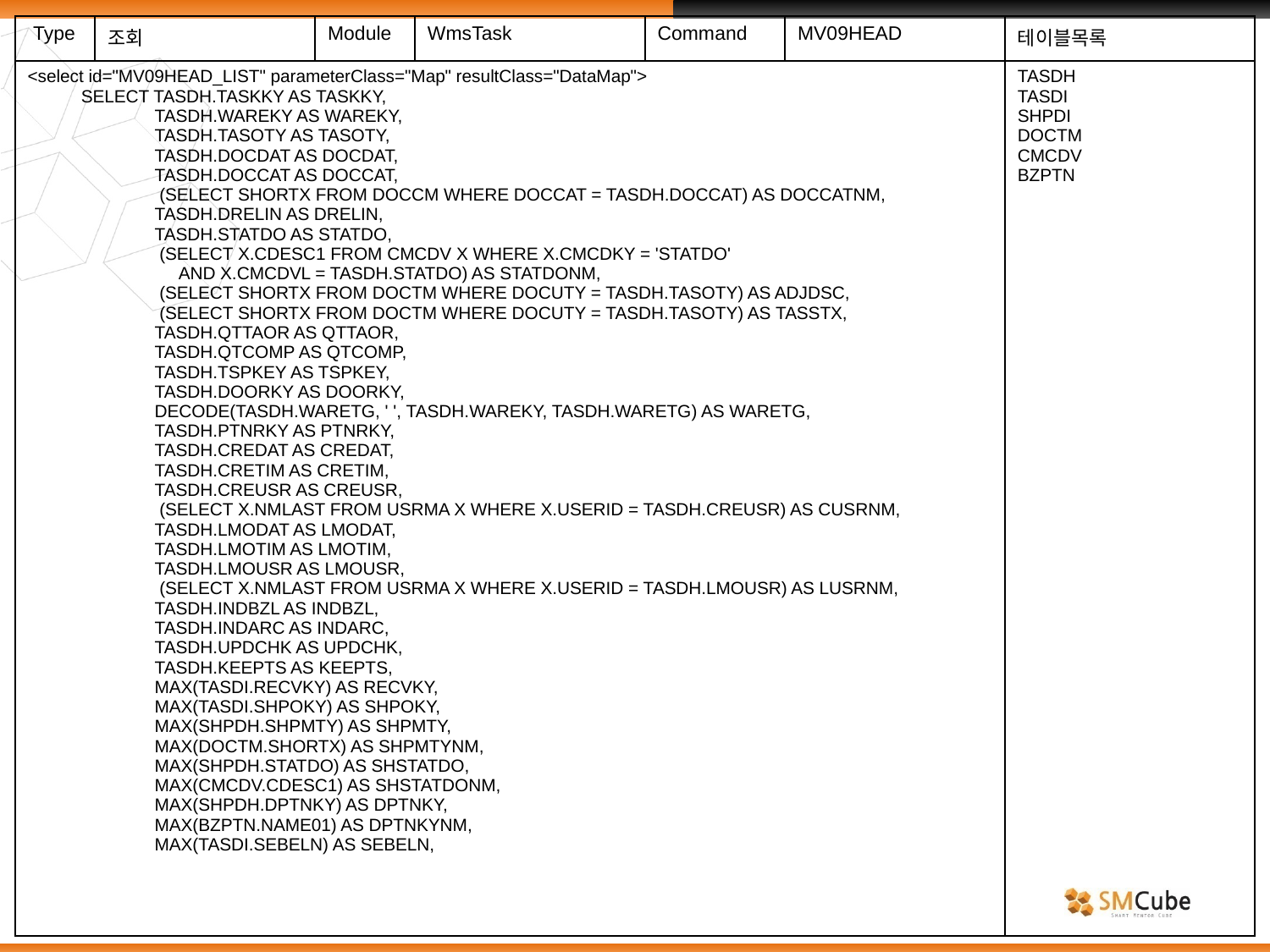

| Type | 조회 | Module | WmsTask | Command | MV09HEAD | 테이블목록 |
| --- | --- | --- | --- | --- | --- | --- |
| <select id="MV09HEAD\_LIST" parameterClass="Map" resultClass="DataMap"> SELECT TASDH.TASKKY AS TASKKY, TASDH.WAREKY AS WAREKY, TASDH.TASOTY AS TASOTY, TASDH.DOCDAT AS DOCDAT, TASDH.DOCCAT AS DOCCAT, (SELECT SHORTX FROM DOCCM WHERE DOCCAT = TASDH.DOCCAT) AS DOCCATNM, TASDH.DRELIN AS DRELIN, TASDH.STATDO AS STATDO, (SELECT X.CDESC1 FROM CMCDV X WHERE X.CMCDKY = 'STATDO' AND X.CMCDVL = TASDH.STATDO) AS STATDONM, (SELECT SHORTX FROM DOCTM WHERE DOCUTY = TASDH.TASOTY) AS ADJDSC, (SELECT SHORTX FROM DOCTM WHERE DOCUTY = TASDH.TASOTY) AS TASSTX, TASDH.QTTAOR AS QTTAOR, TASDH.QTCOMP AS QTCOMP, TASDH.TSPKEY AS TSPKEY, TASDH.DOORKY AS DOORKY, DECODE(TASDH.WARETG, ' ', TASDH.WAREKY, TASDH.WARETG) AS WARETG, TASDH.PTNRKY AS PTNRKY, TASDH.CREDAT AS CREDAT, TASDH.CRETIM AS CRETIM, TASDH.CREUSR AS CREUSR, (SELECT X.NMLAST FROM USRMA X WHERE X.USERID = TASDH.CREUSR) AS CUSRNM, TASDH.LMODAT AS LMODAT, TASDH.LMOTIM AS LMOTIM, TASDH.LMOUSR AS LMOUSR, (SELECT X.NMLAST FROM USRMA X WHERE X.USERID = TASDH.LMOUSR) AS LUSRNM, TASDH.INDBZL AS INDBZL, TASDH.INDARC AS INDARC, TASDH.UPDCHK AS UPDCHK, TASDH.KEEPTS AS KEEPTS, MAX(TASDI.RECVKY) AS RECVKY, MAX(TASDI.SHPOKY) AS SHPOKY, MAX(SHPDH.SHPMTY) AS SHPMTY, MAX(DOCTM.SHORTX) AS SHPMTYNM, MAX(SHPDH.STATDO) AS SHSTATDO, MAX(CMCDV.CDESC1) AS SHSTATDONM, MAX(SHPDH.DPTNKY) AS DPTNKY, MAX(BZPTN.NAME01) AS DPTNKYNM, MAX(TASDI.SEBELN) AS SEBELN, |  |  |  |  |  | TASDH TASDI SHPDI DOCTM CMCDV BZPTN |